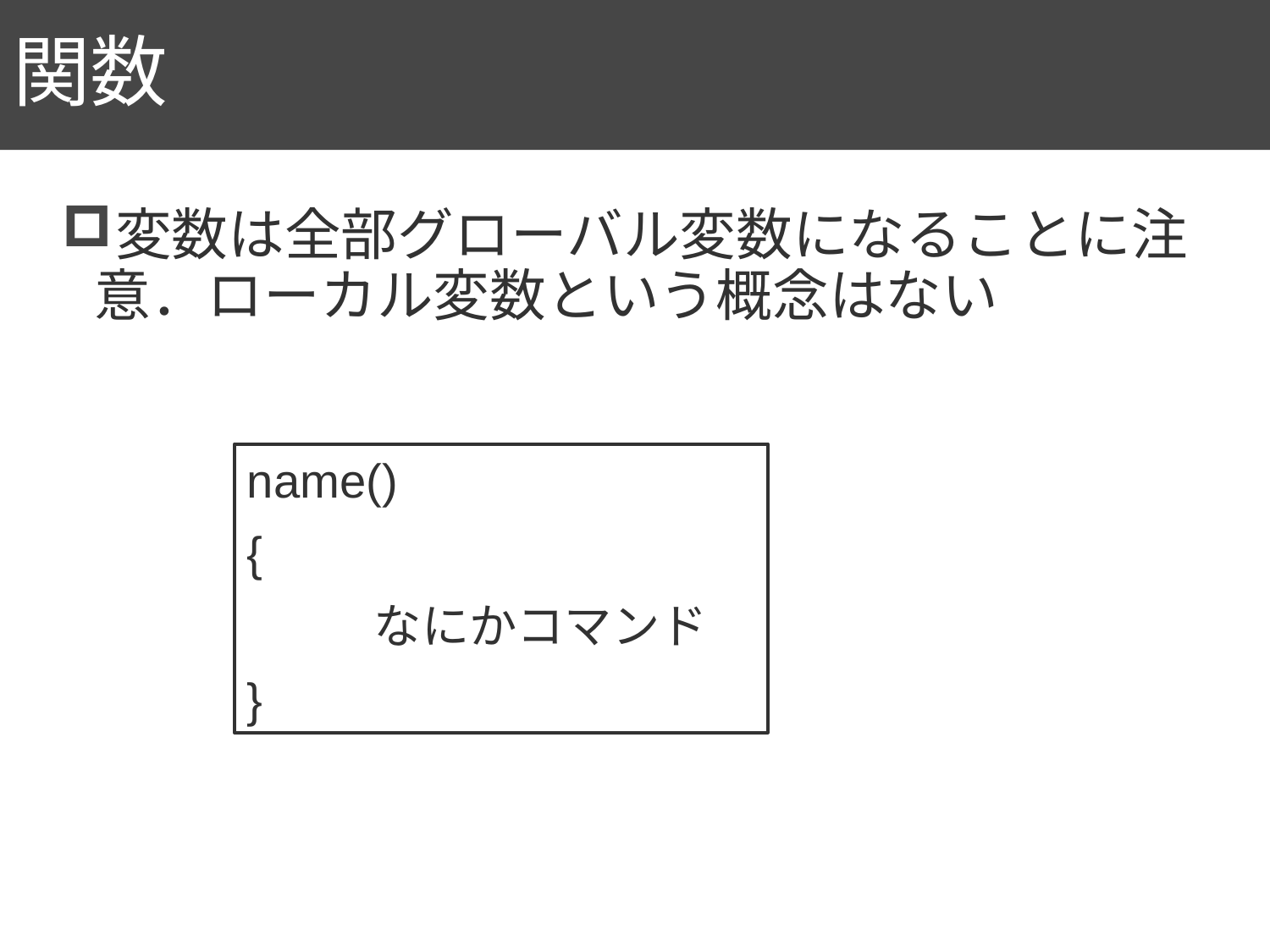

# 関数
85
変数は全部グローバル変数になることに注意．ローカル変数という概念はない

name()
{
	なにかコマンド
}